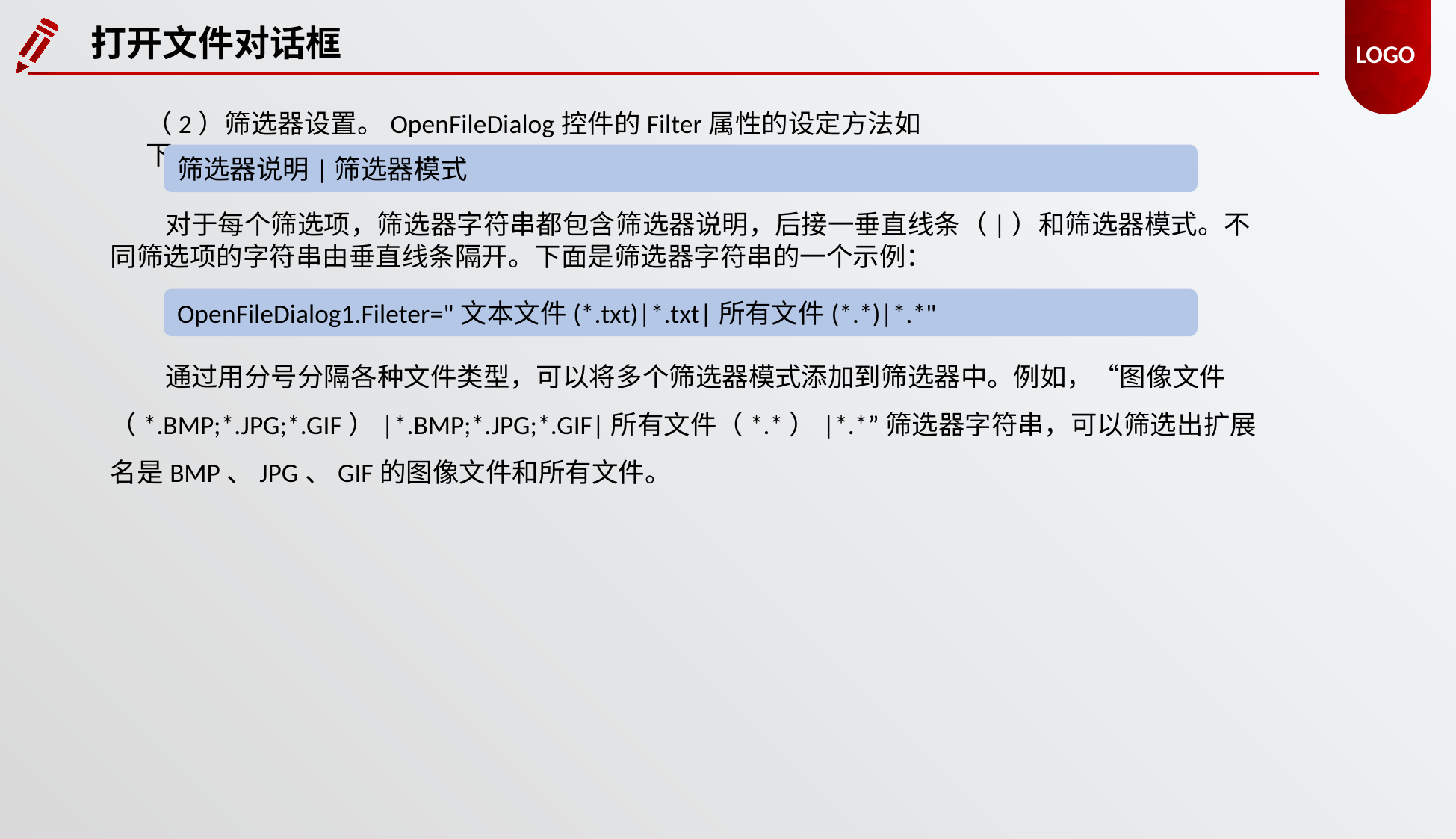

打开文件对话框
（2）筛选器设置。OpenFileDialog控件的Filter属性的设定方法如下：
筛选器说明|筛选器模式
对于每个筛选项，筛选器字符串都包含筛选器说明，后接一垂直线条（|）和筛选器模式。不同筛选项的字符串由垂直线条隔开。下面是筛选器字符串的一个示例：
OpenFileDialog1.Fileter="文本文件(*.txt)|*.txt|所有文件(*.*)|*.*"
通过用分号分隔各种文件类型，可以将多个筛选器模式添加到筛选器中。例如，“图像文件（*.BMP;*.JPG;*.GIF）|*.BMP;*.JPG;*.GIF|所有文件（*.*）|*.*”筛选器字符串，可以筛选出扩展名是BMP、JPG、GIF的图像文件和所有文件。